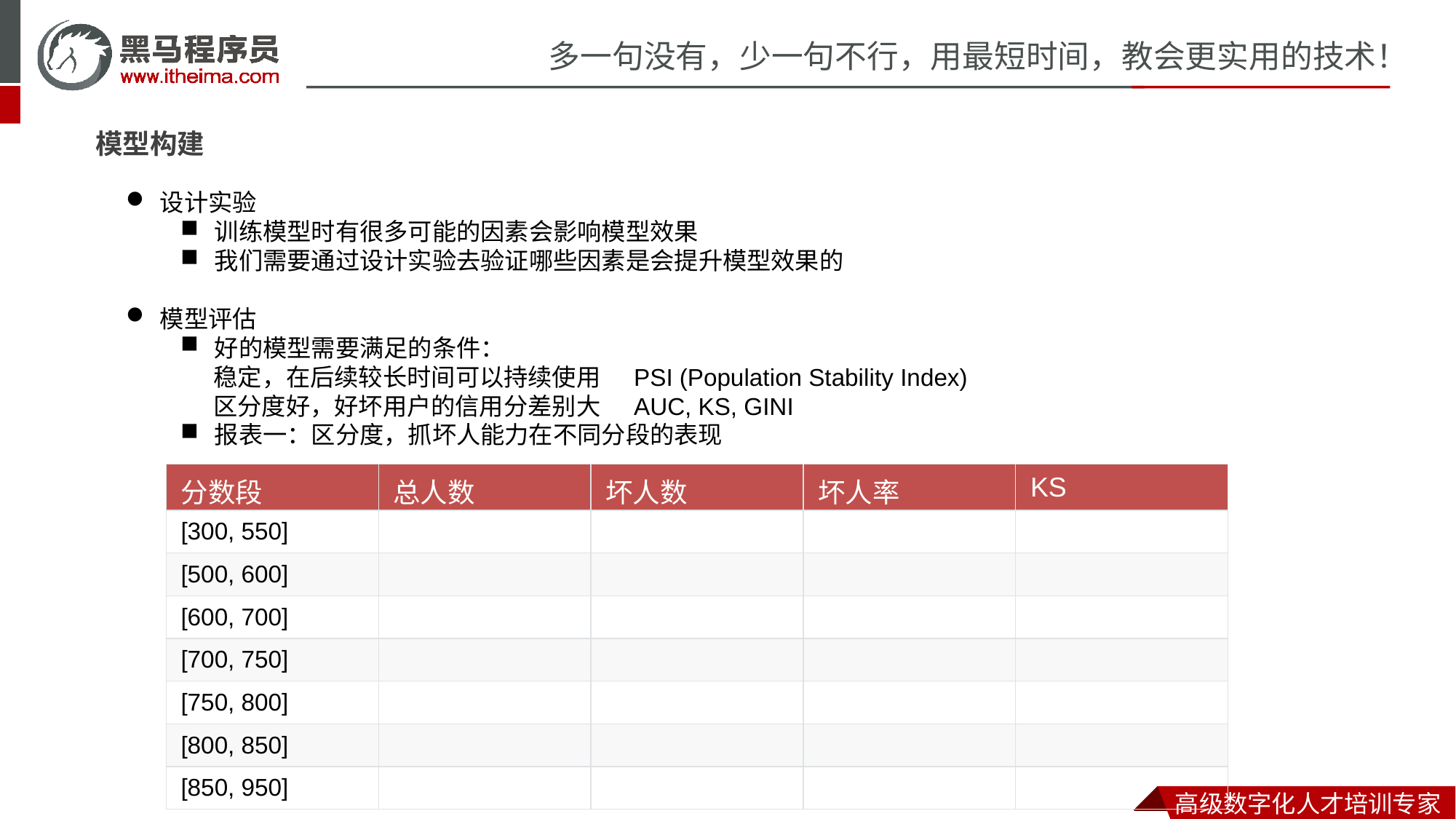

模型构建
设计实验
训练模型时有很多可能的因素会影响模型效果
我们需要通过设计实验去验证哪些因素是会提升模型效果的

模型评估
好的模型需要满足的条件：
     稳定，在后续较长时间可以持续使用     PSI (Population Stability Index)
     区分度好，好坏用户的信用分差别大     AUC, KS, GINI
报表一：区分度，抓坏人能力在不同分段的表现

| 分数段 | 总人数 | 坏人数 | 坏人率 | KS |
| --- | --- | --- | --- | --- |
| [300, 550] |  |  |  |  |
| [500, 600] |  |  |  |  |
| [600, 700] |  |  |  |  |
| [700, 750] |  |  |  |  |
| [750, 800] |  |  |  |  |
| [800, 850] |  |  |  |  |
| [850, 950] |  |  |  |  |